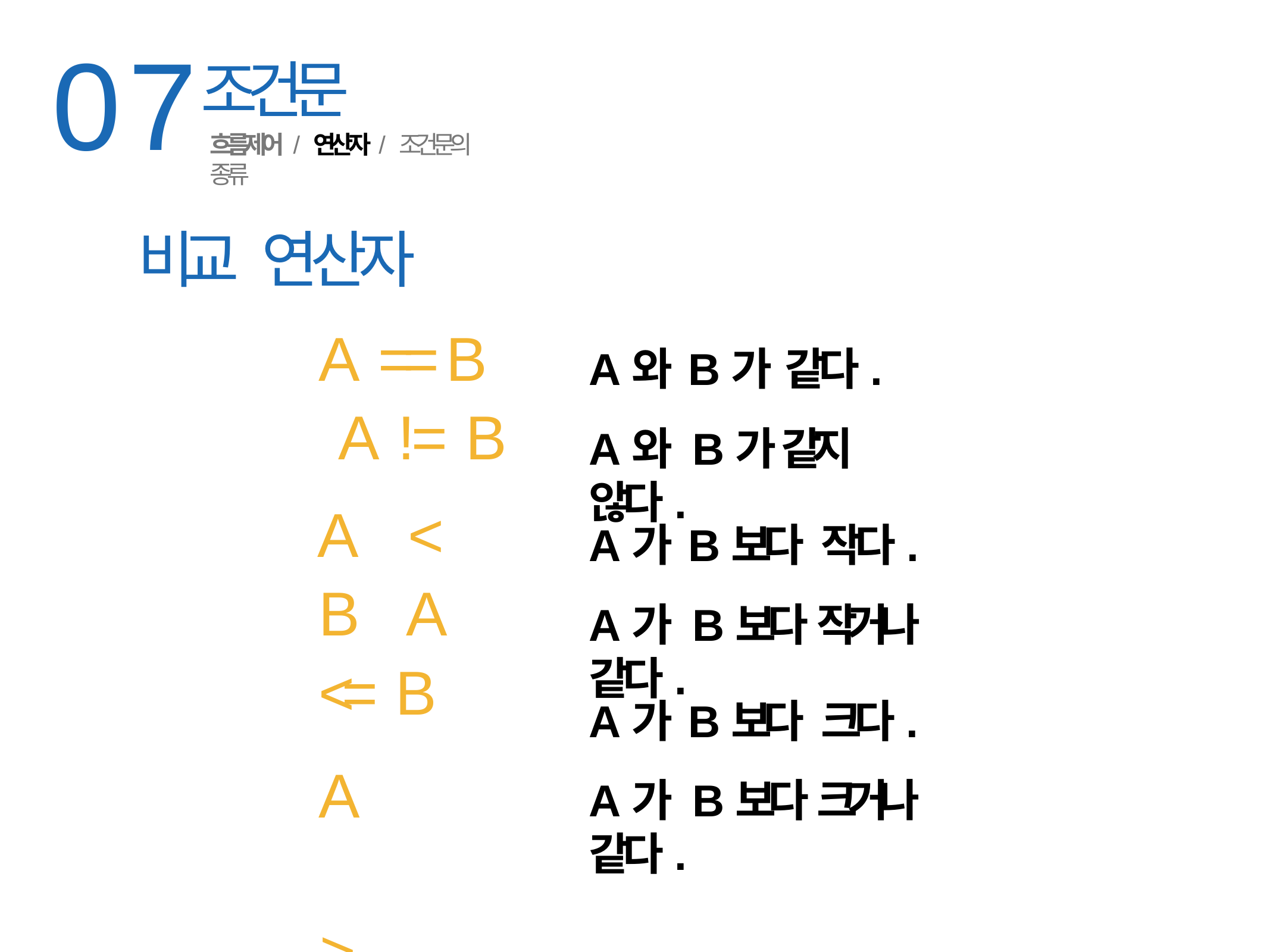

07
조건문
흐름제어  / 연산자 / 조건문의 종류
비교  연산자
A == B  A != B
A	<	B  A <= B
A	>	B  A >= B
A와 B가 같다.
A와  B가 같지 않다.
A가 B보다  작다.
A가  B보다  작거나 같다.
A가 B보다  크다.
A가  B보다  크거나 같다.